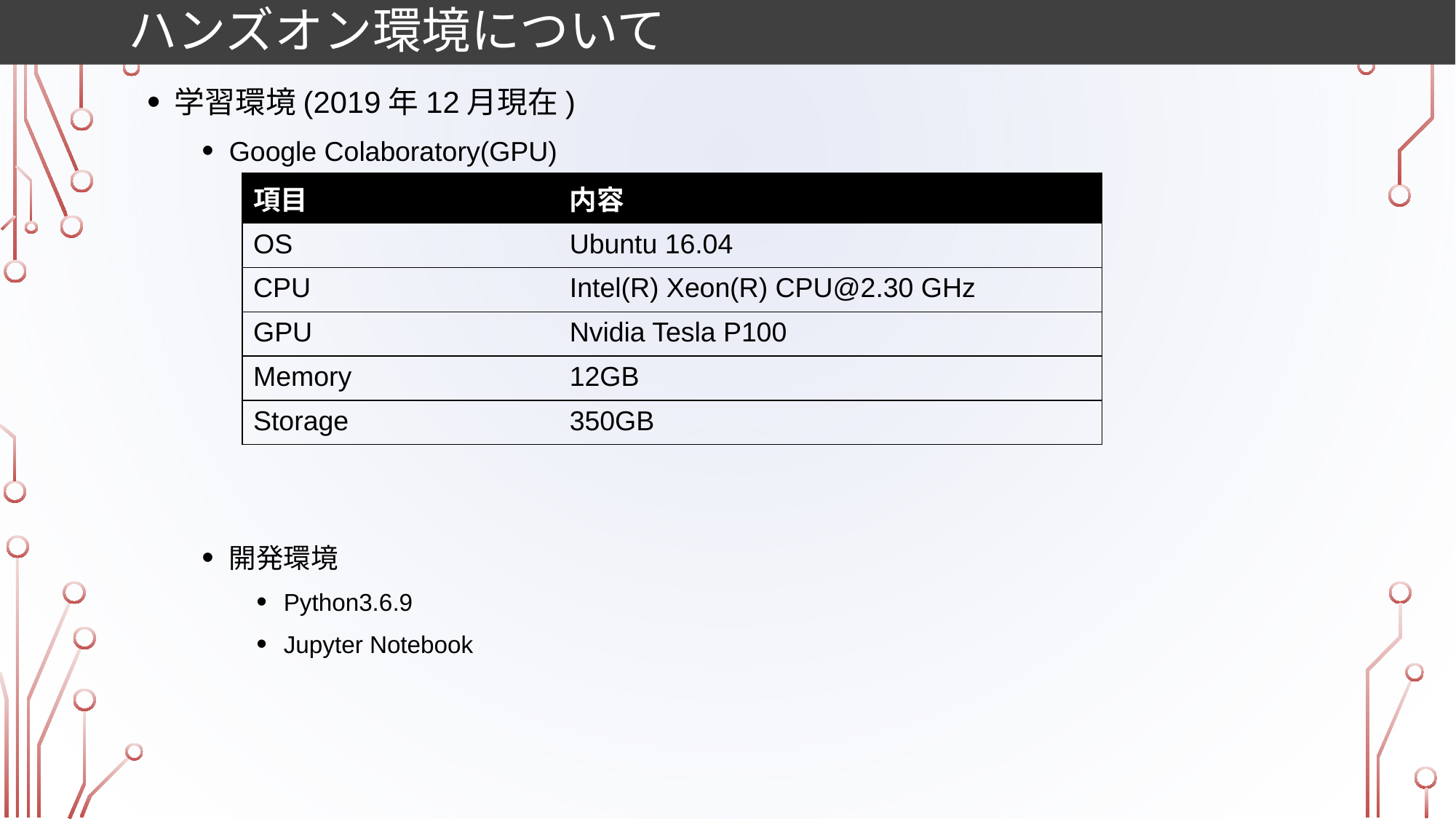

# ハンズオン環境について
学習環境(2019年12月現在)
Google Colaboratory(GPU)

開発環境
Python3.6.9
Jupyter Notebook
| 項目 | 内容 |
| --- | --- |
| OS | Ubuntu 16.04 |
| CPU | Intel(R) Xeon(R) CPU@2.30 GHz |
| GPU | Nvidia Tesla P100 |
| Memory | 12GB |
| Storage | 350GB |